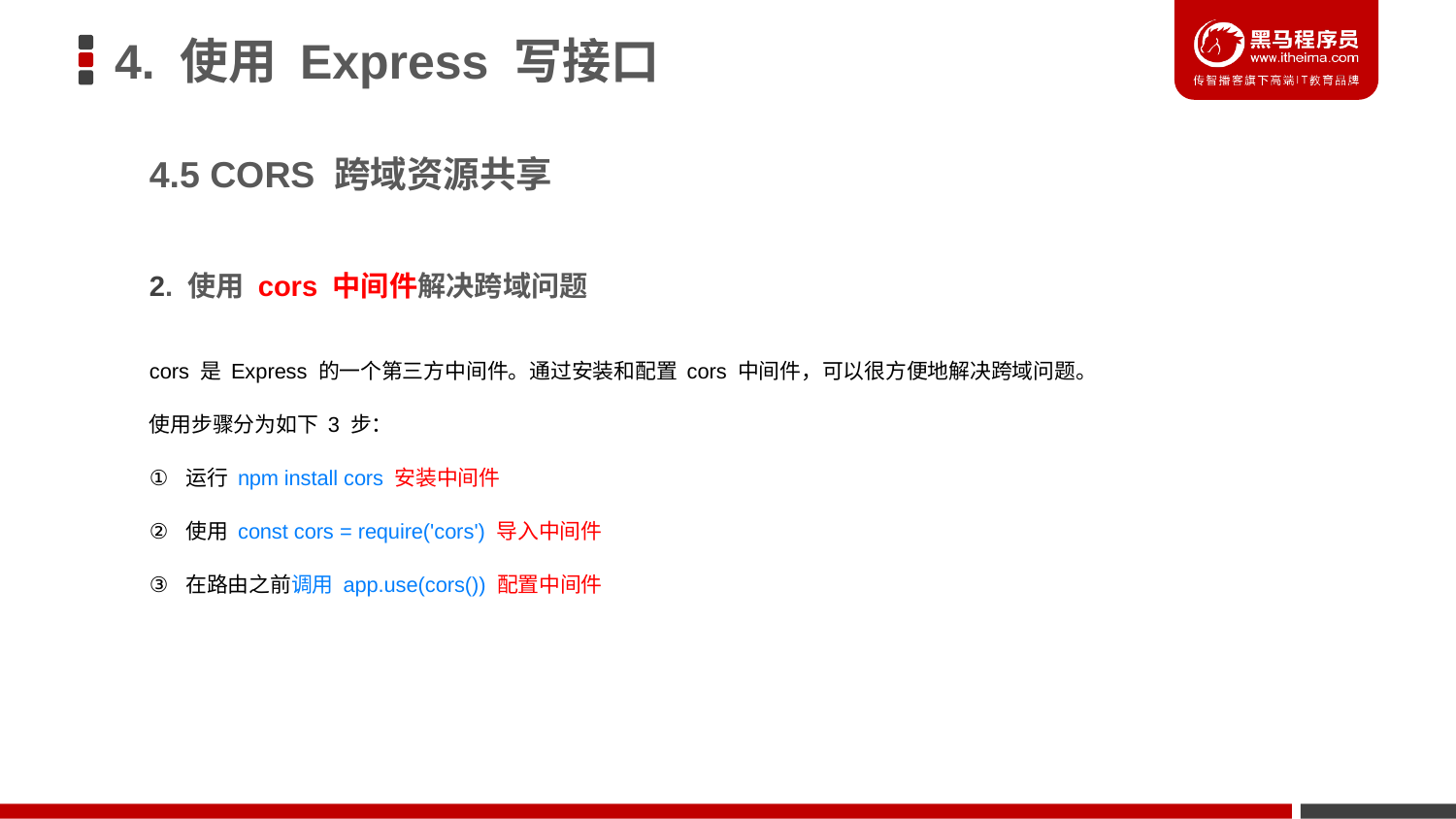

# 4. 使用 Express 写接口
4.5 CORS 跨域资源共享
2. 使用 cors 中间件解决跨域问题
cors 是 Express 的一个第三方中间件。通过安装和配置 cors 中间件，可以很方便地解决跨域问题。
使用步骤分为如下 3 步：
运行 npm install cors 安装中间件
使用 const cors = require('cors') 导入中间件
在路由之前调用 app.use(cors()) 配置中间件